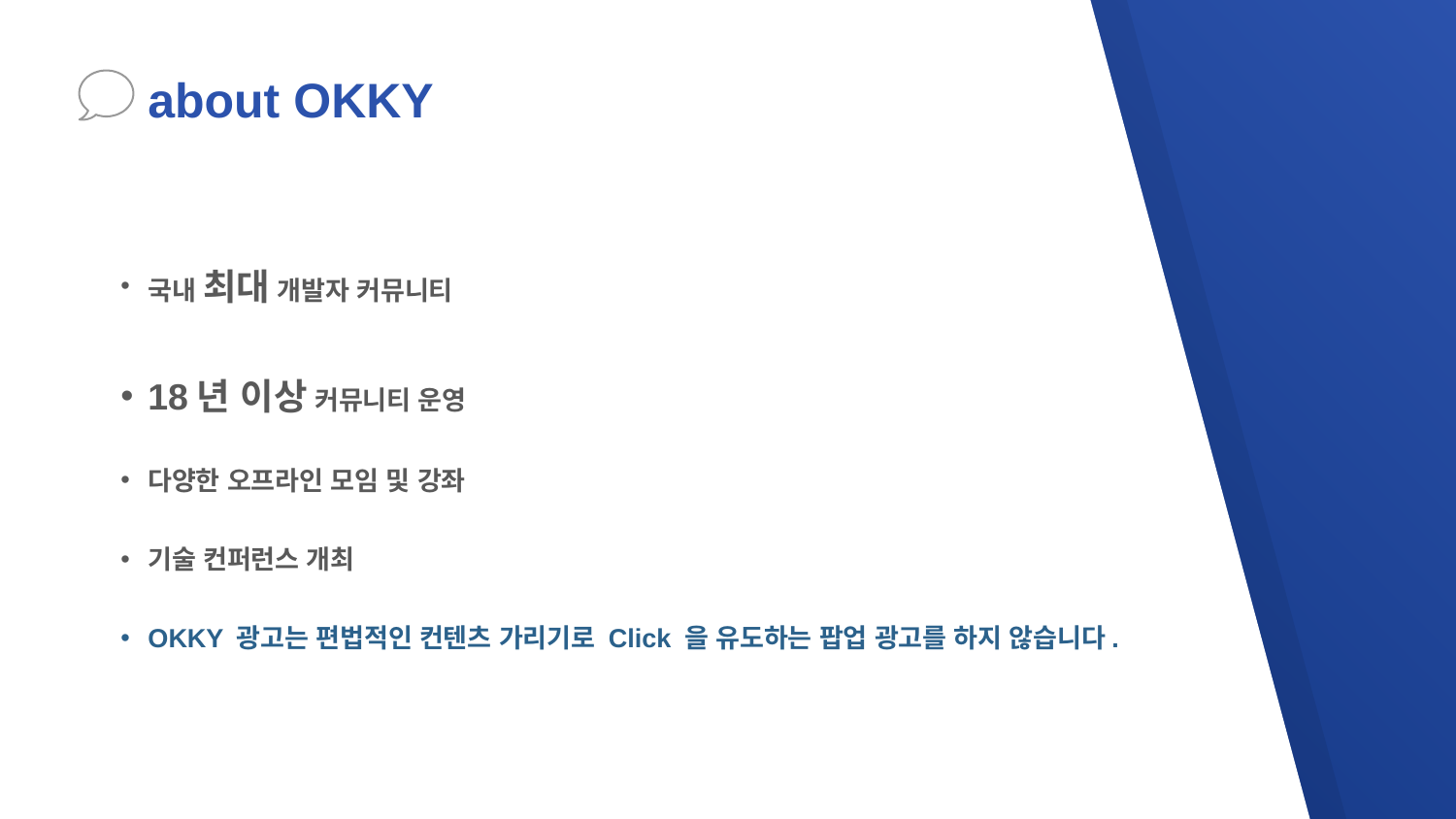

# about OKKY

국내 최대 개발자 커뮤니티
18년 이상 커뮤니티 운영
다양한 오프라인 모임 및 강좌
기술 컨퍼런스 개최
OKKY 광고는 편법적인 컨텐츠 가리기로 Click 을 유도하는 팝업 광고를 하지 않습니다.